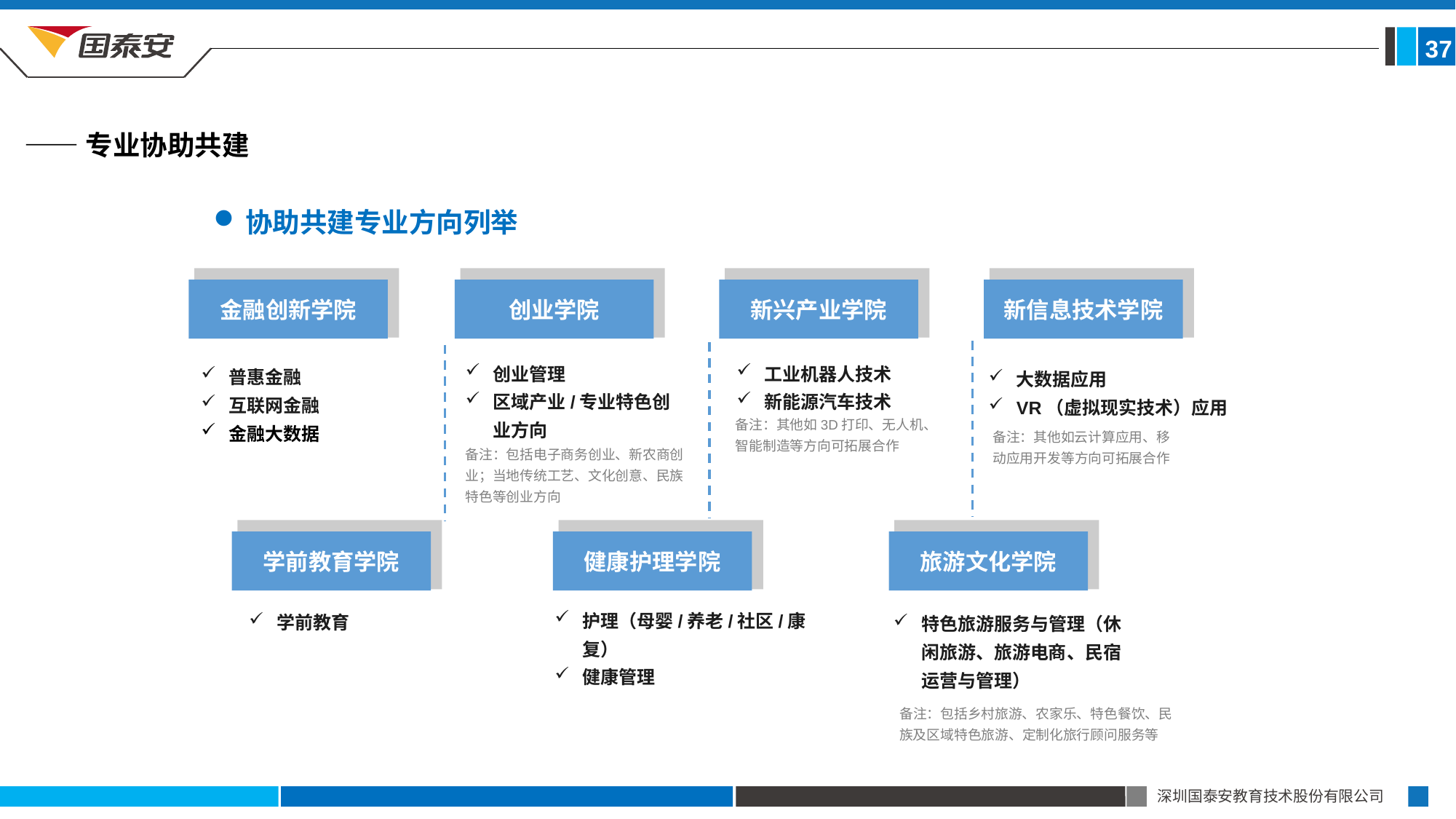

37
——专业协助共建
协助共建专业方向列举

金融创新学院

创业学院

新兴产业学院

新信息技术学院
创业管理
区域产业/专业特色创业方向
备注：包括电子商务创业、新农商创业；当地传统工艺、文化创意、民族特色等创业方向
工业机器人技术
新能源汽车技术
普惠金融
互联网金融
金融大数据
大数据应用
VR（虚拟现实技术）应用
备注：其他如3D打印、无人机、智能制造等方向可拓展合作
备注：其他如云计算应用、移动应用开发等方向可拓展合作

学前教育学院

健康护理学院

护理（母婴/养老/社区/康复）
健康管理

旅游文化学院
特色旅游服务与管理（休闲旅游、旅游电商、民宿运营与管理）

学前教育
备注：包括乡村旅游、农家乐、特色餐饮、民族及区域特色旅游、定制化旅行顾问服务等